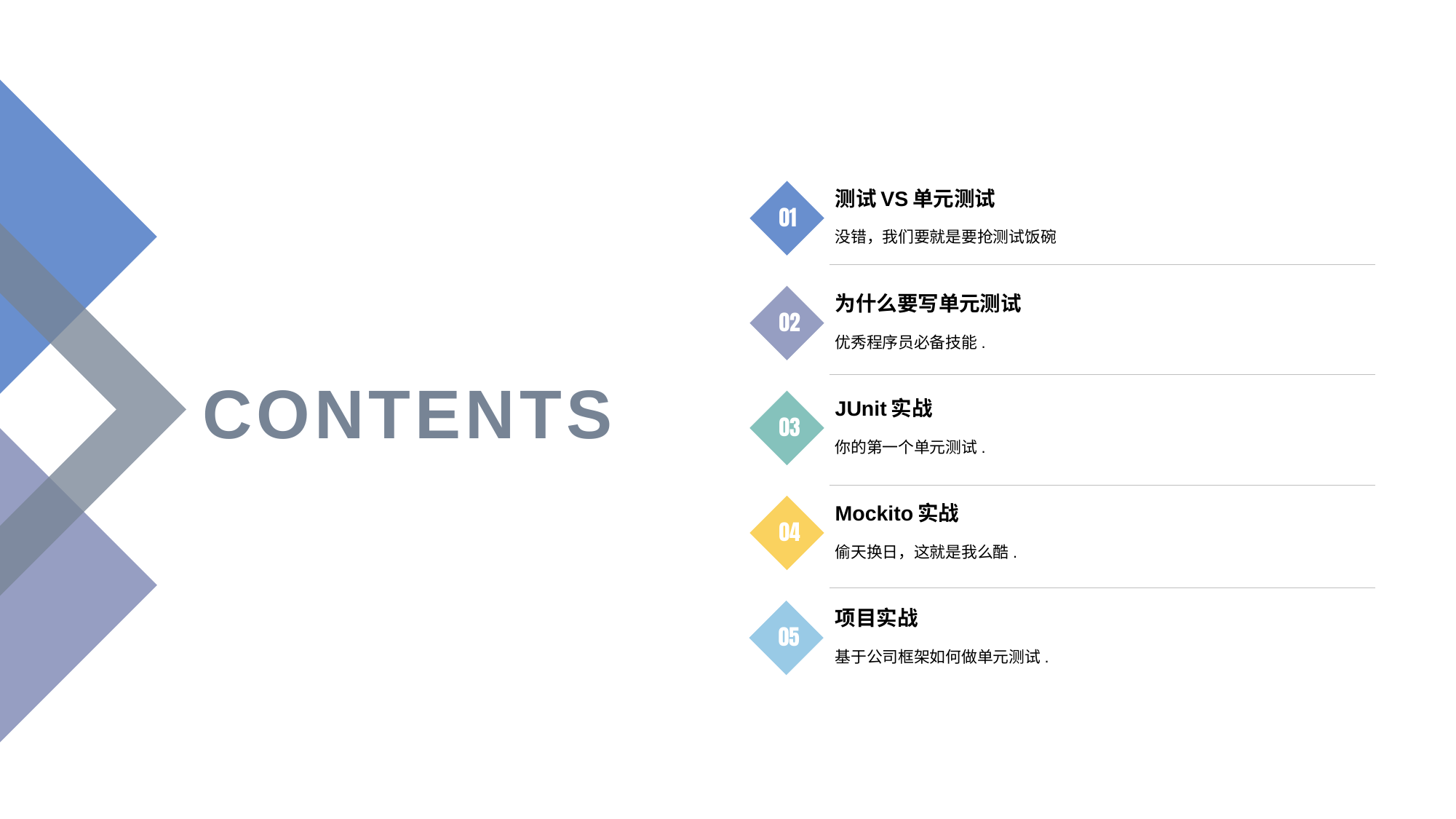

测试VS单元测试
01
没错，我们要就是要抢测试饭碗
为什么要写单元测试
02
优秀程序员必备技能.
CONTENTS
JUnit实战
03
你的第一个单元测试.
Mockito实战
04
偷天换日，这就是我么酷.
项目实战
05
基于公司框架如何做单元测试.